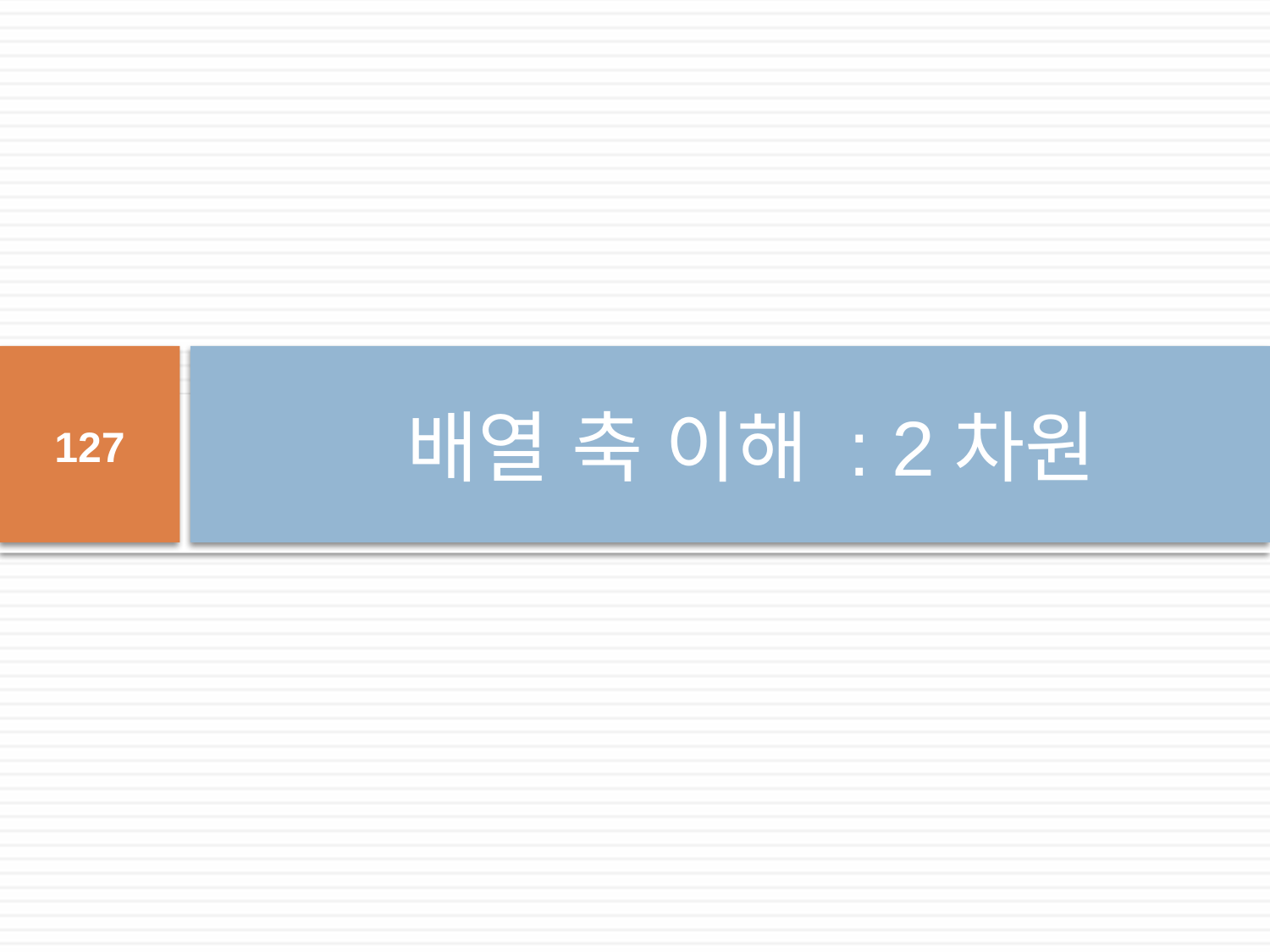

# 배열 축 이해 : 2차원
127